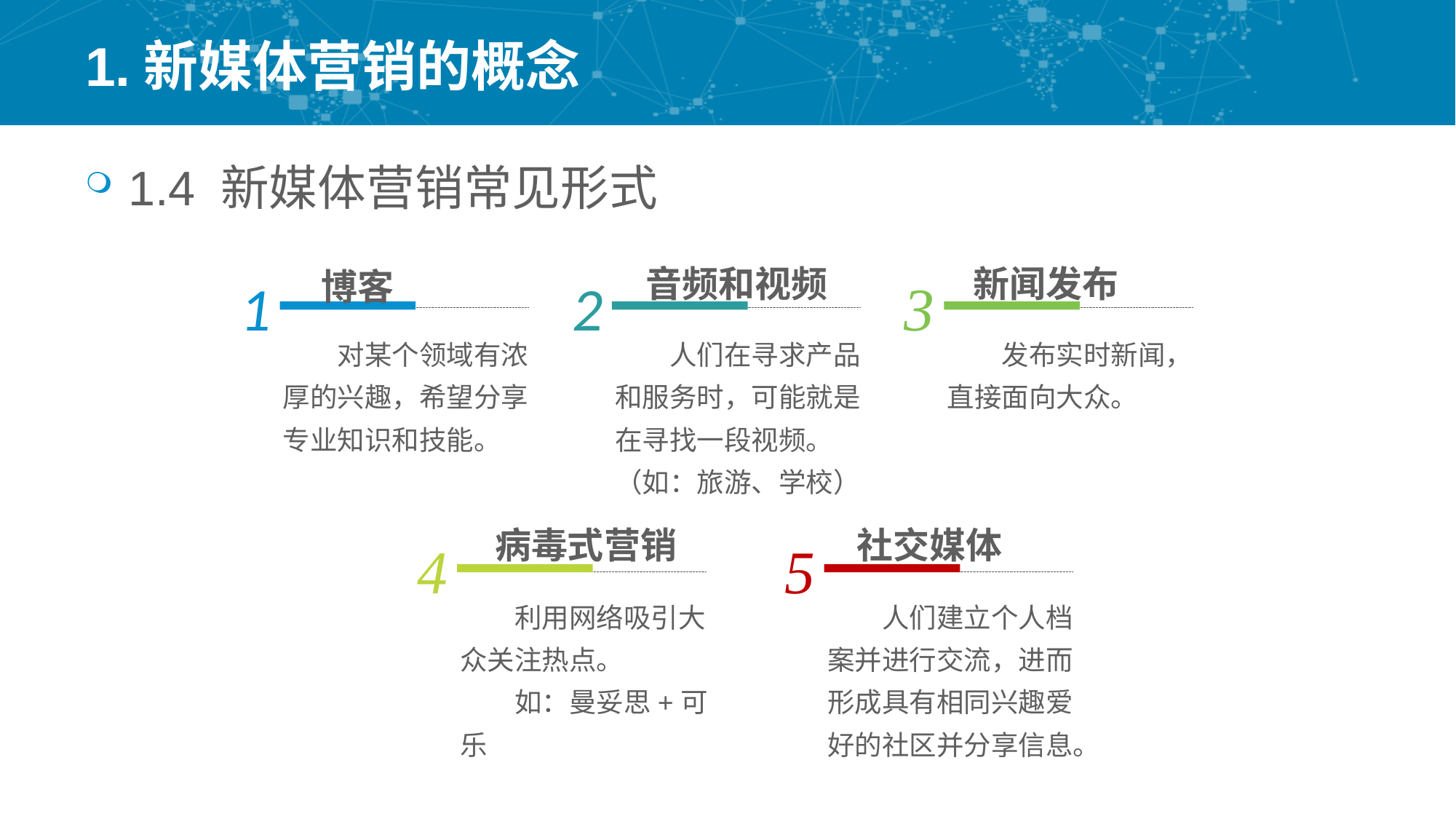

# 1.新媒体营销的概念
1.4 新媒体营销常见形式
新闻发布
音频和视频
1
2
3
博客

对某个领域有浓厚的兴趣，希望分享专业知识和技能。
人们在寻求产品和服务时，可能就是在寻找一段视频。（如：旅游、学校）
发布实时新闻，直接面向大众。
病毒式营销
社交媒体
4
5

利用网络吸引大众关注热点。
如：曼妥思+可乐
人们建立个人档案并进行交流，进而形成具有相同兴趣爱好的社区并分享信息。